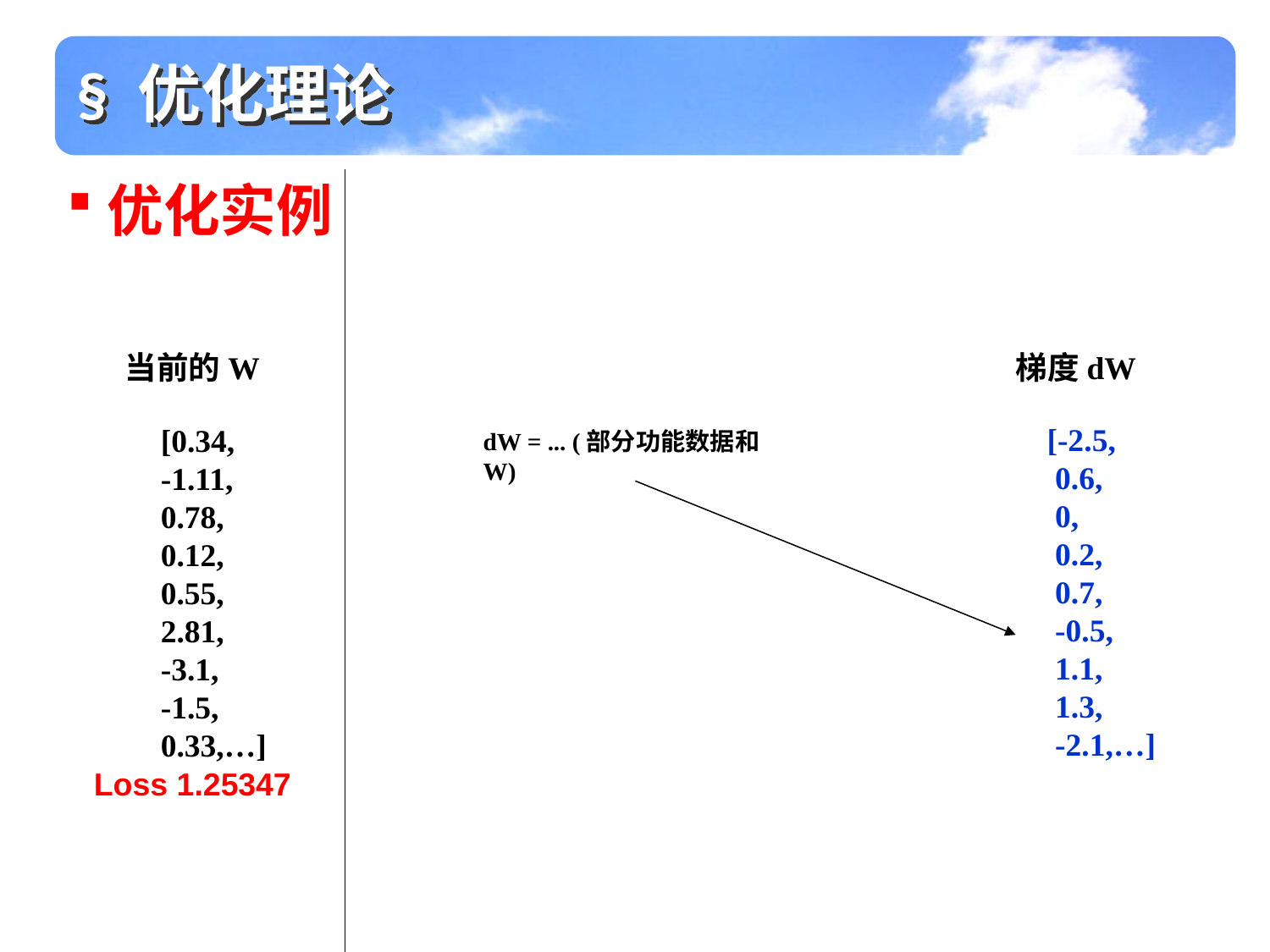

§ 优化理论
优化实例
当前的W
梯度dW
[-2.5,
 0.6,
 0,
 0.2,
 0.7,
 -0.5,
 1.1,
 1.3,
 -2.1,…]
[0.34,
-1.11,
0.78,
0.12,
0.55,
2.81,
-3.1,
-1.5,
0.33,…]
dW = ... (部分功能数据和W)

Loss 1.25347